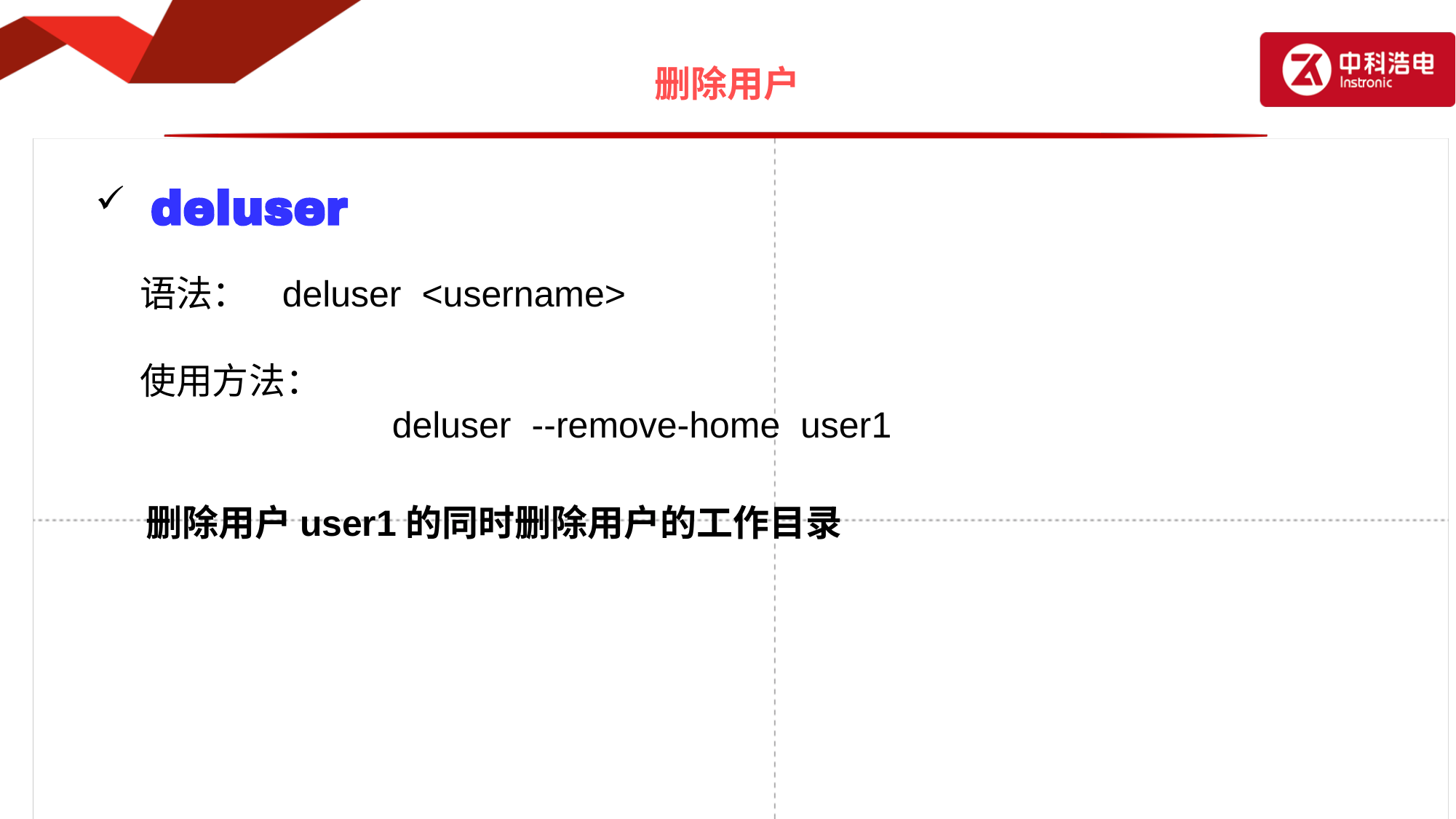

# 删除用户
deluser

语法：   deluser  <username>

使用方法：
			deluser  --remove-home  user1

     删除用户user1的同时删除用户的工作目录